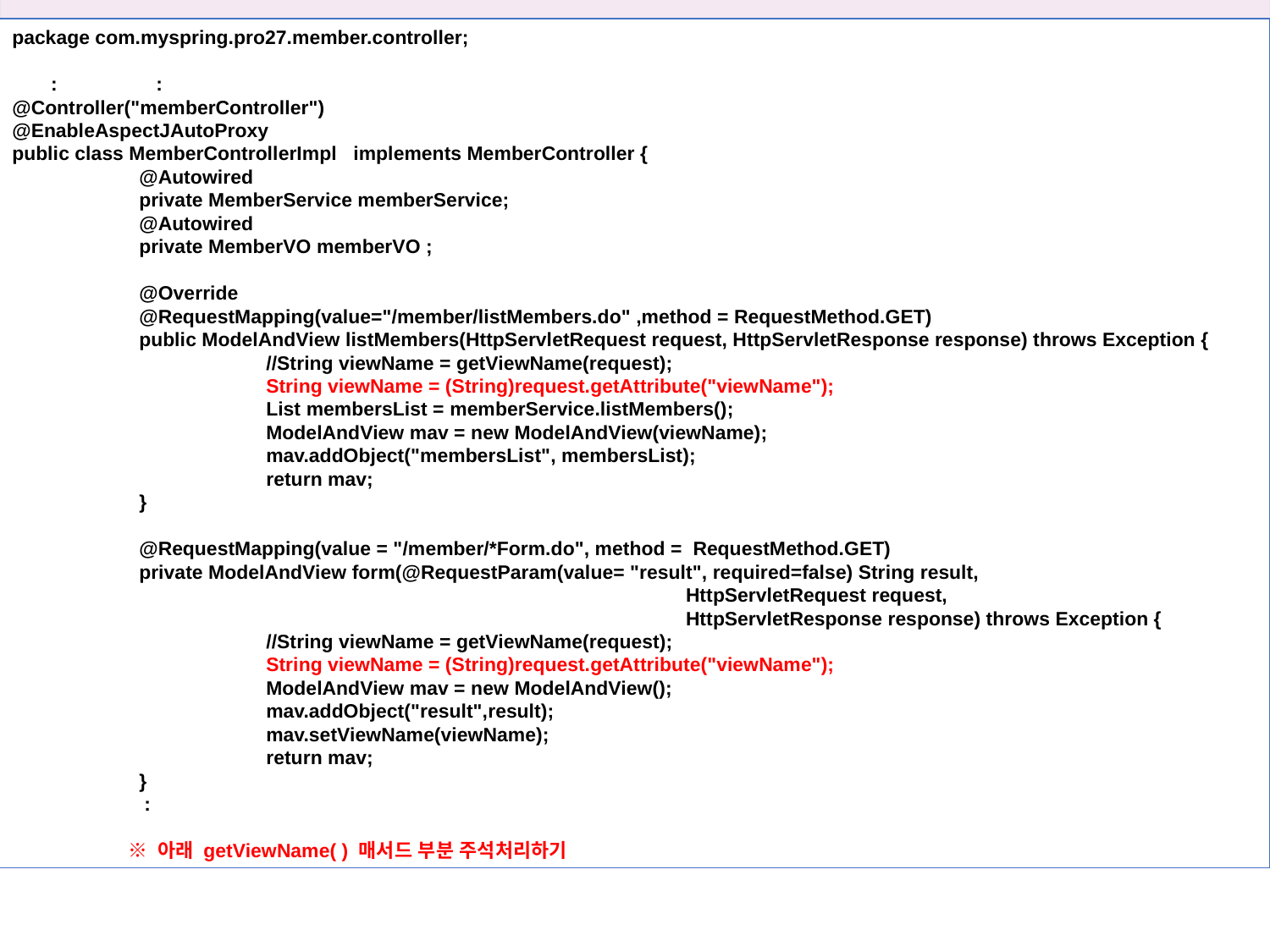

package com.myspring.pro27.member.controller;

       :                  :
@Controller("memberController")
@EnableAspectJAutoProxy
public class MemberControllerImpl   implements MemberController {
	@Autowired
	private MemberService memberService;
	@Autowired
	private MemberVO memberVO ;

	@Override
	@RequestMapping(value="/member/listMembers.do" ,method = RequestMethod.GET)
	public ModelAndView listMembers(HttpServletRequest request, HttpServletResponse response) throws Exception {
		//String viewName = getViewName(request);
		String viewName = (String)request.getAttribute("viewName");
		List membersList = memberService.listMembers();
		ModelAndView mav = new ModelAndView(viewName);
		mav.addObject("membersList", membersList);
		return mav;
	}

	@RequestMapping(value = "/member/*Form.do", method =  RequestMethod.GET)
	private ModelAndView form(@RequestParam(value= "result", required=false) String result,
					       HttpServletRequest request,
					       HttpServletResponse response) throws Exception {
		//String viewName = getViewName(request);
		String viewName = (String)request.getAttribute("viewName");
		ModelAndView mav = new ModelAndView();
		mav.addObject("result",result);
		mav.setViewName(viewName);
		return mav;
	}
                        :

                     ※ 아래 getViewName( ) 매서드 부분 주석처리하기